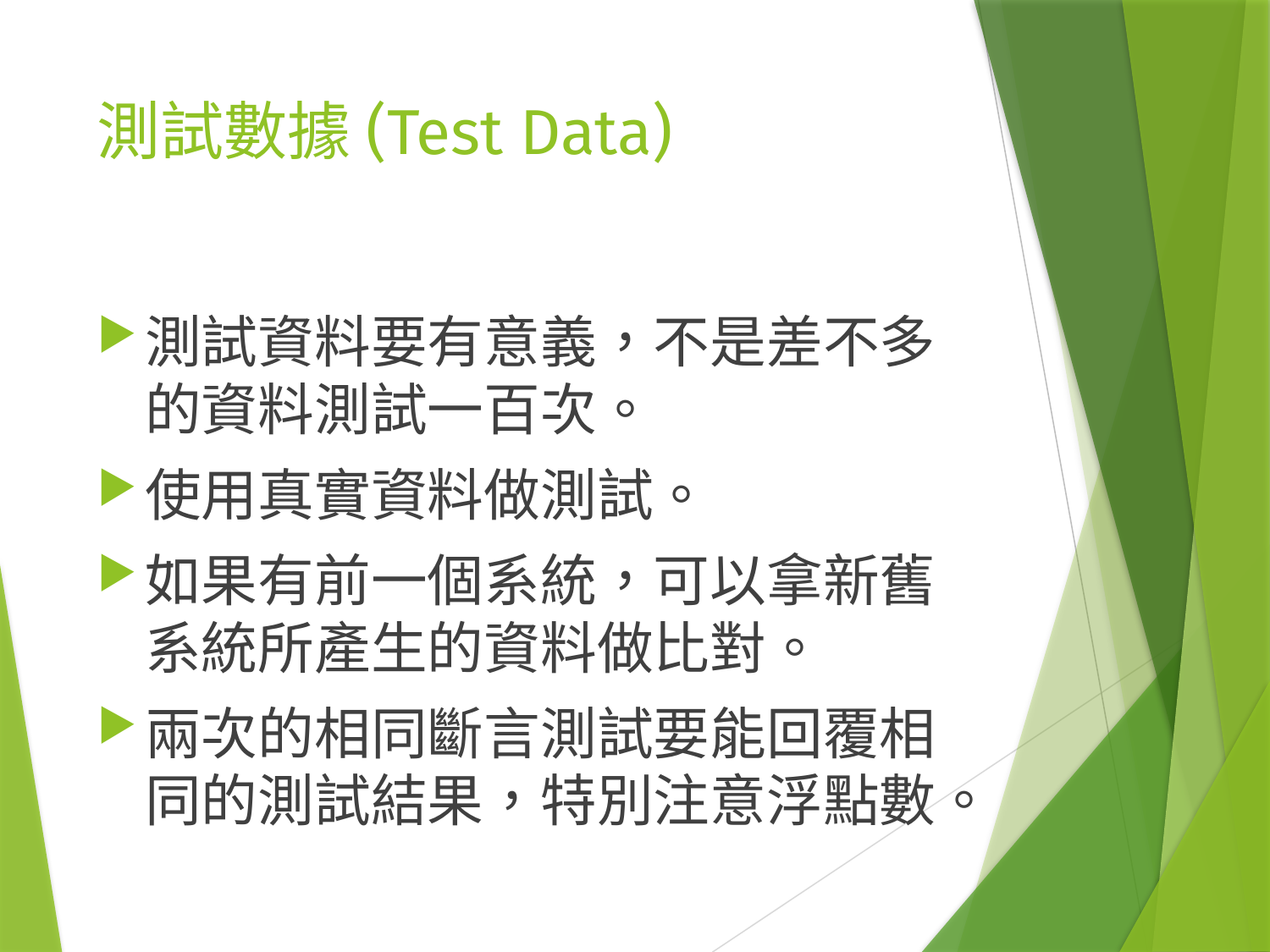

# 測試數據(Test Data)
測試資料要有意義，不是差不多的資料測試一百次。
使用真實資料做測試。
如果有前一個系統，可以拿新舊系統所產生的資料做比對。
兩次的相同斷言測試要能回覆相同的測試結果，特別注意浮點數。